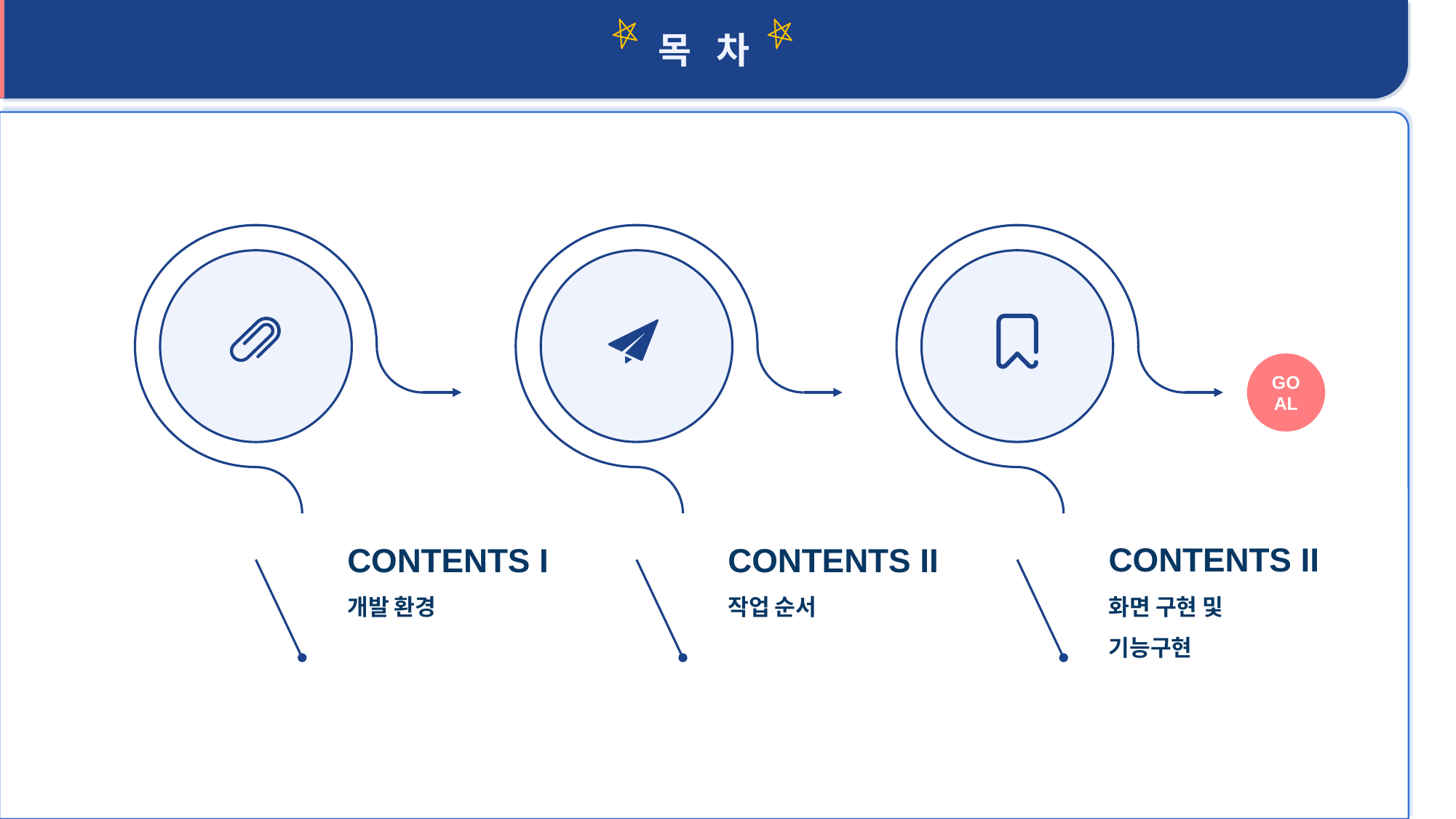

목   차

GOAL

CONTENTS II
작업 순서
CONTENTS II
화면 구현 및
기능구현
CONTENTS I
개발 환경